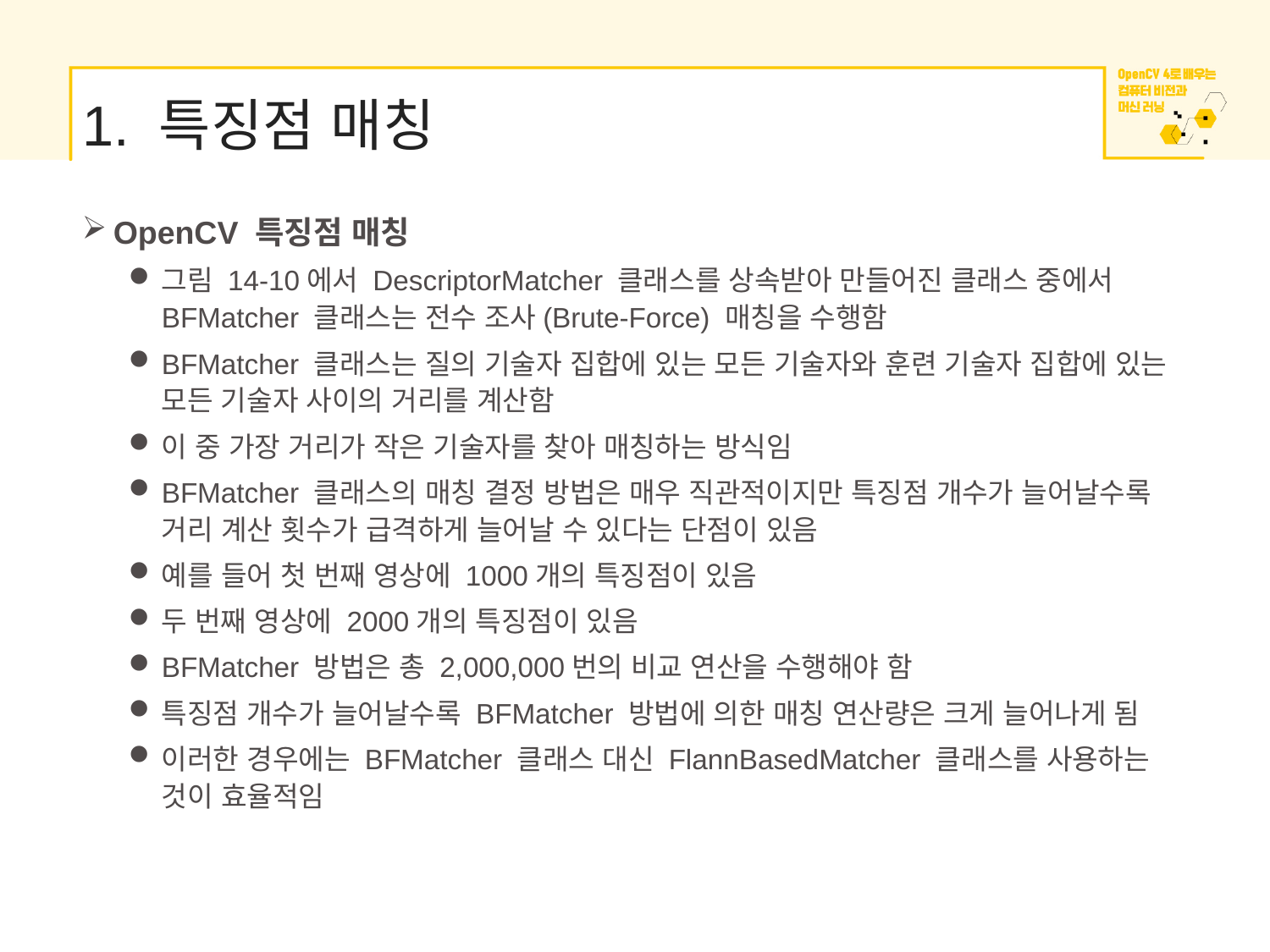

# 1. 특징점 매칭
OpenCV 특징점 매칭
그림 14-10에서 DescriptorMatcher 클래스를 상속받아 만들어진 클래스 중에서 BFMatcher 클래스는 전수 조사(Brute-Force) 매칭을 수행함
BFMatcher 클래스는 질의 기술자 집합에 있는 모든 기술자와 훈련 기술자 집합에 있는 모든 기술자 사이의 거리를 계산함
이 중 가장 거리가 작은 기술자를 찾아 매칭하는 방식임
BFMatcher 클래스의 매칭 결정 방법은 매우 직관적이지만 특징점 개수가 늘어날수록 거리 계산 횟수가 급격하게 늘어날 수 있다는 단점이 있음
예를 들어 첫 번째 영상에 1000개의 특징점이 있음
두 번째 영상에 2000개의 특징점이 있음
BFMatcher 방법은 총 2,000,000번의 비교 연산을 수행해야 함
특징점 개수가 늘어날수록 BFMatcher 방법에 의한 매칭 연산량은 크게 늘어나게 됨
이러한 경우에는 BFMatcher 클래스 대신 FlannBasedMatcher 클래스를 사용하는 것이 효율적임